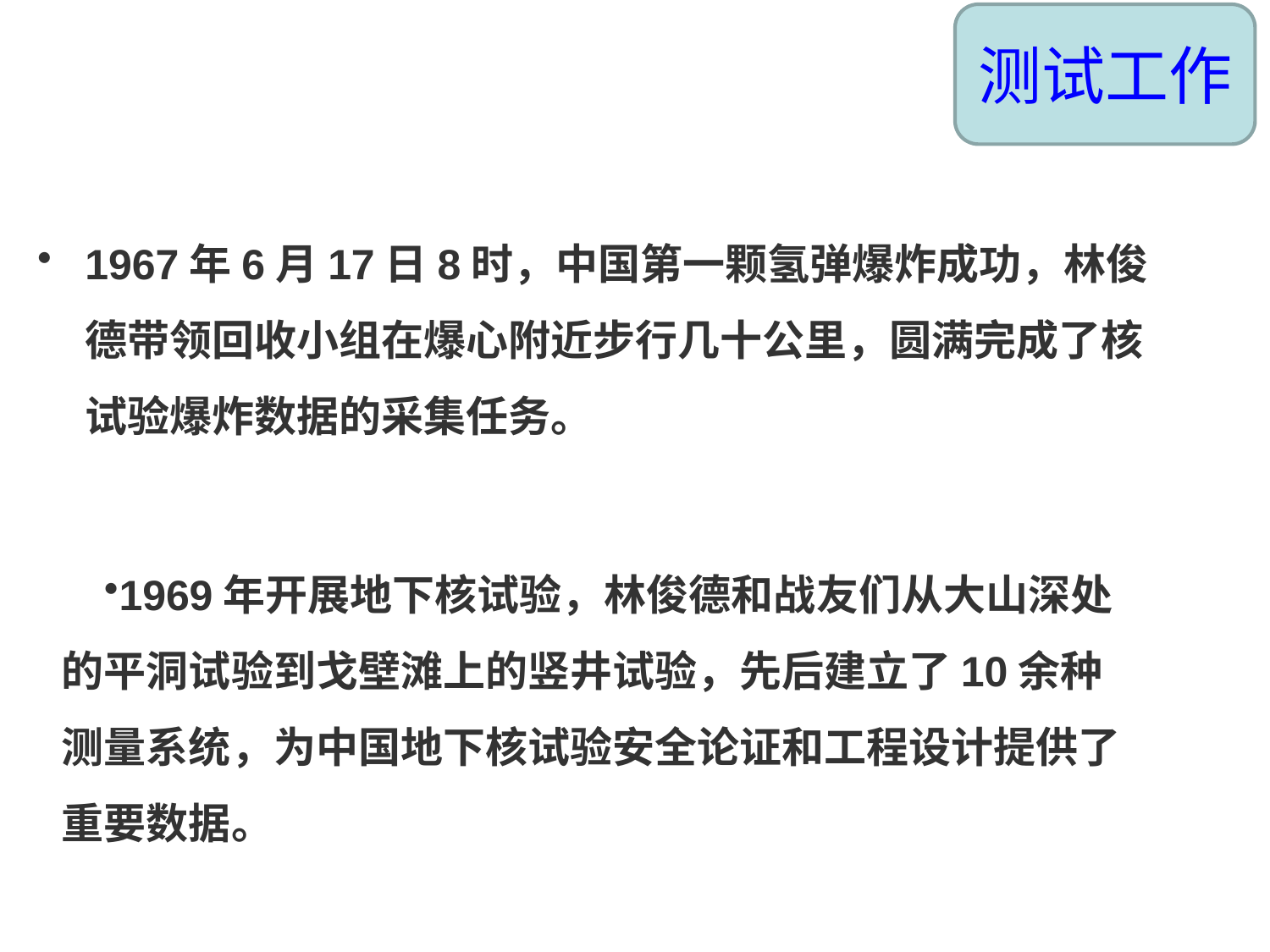

测试工作
1967年6月17日8时，中国第一颗氢弹爆炸成功，林俊德带领回收小组在爆心附近步行几十公里，圆满完成了核试验爆炸数据的采集任务。
1969年开展地下核试验，林俊德和战友们从大山深处的平洞试验到戈壁滩上的竖井试验，先后建立了10余种测量系统，为中国地下核试验安全论证和工程设计提供了重要数据。